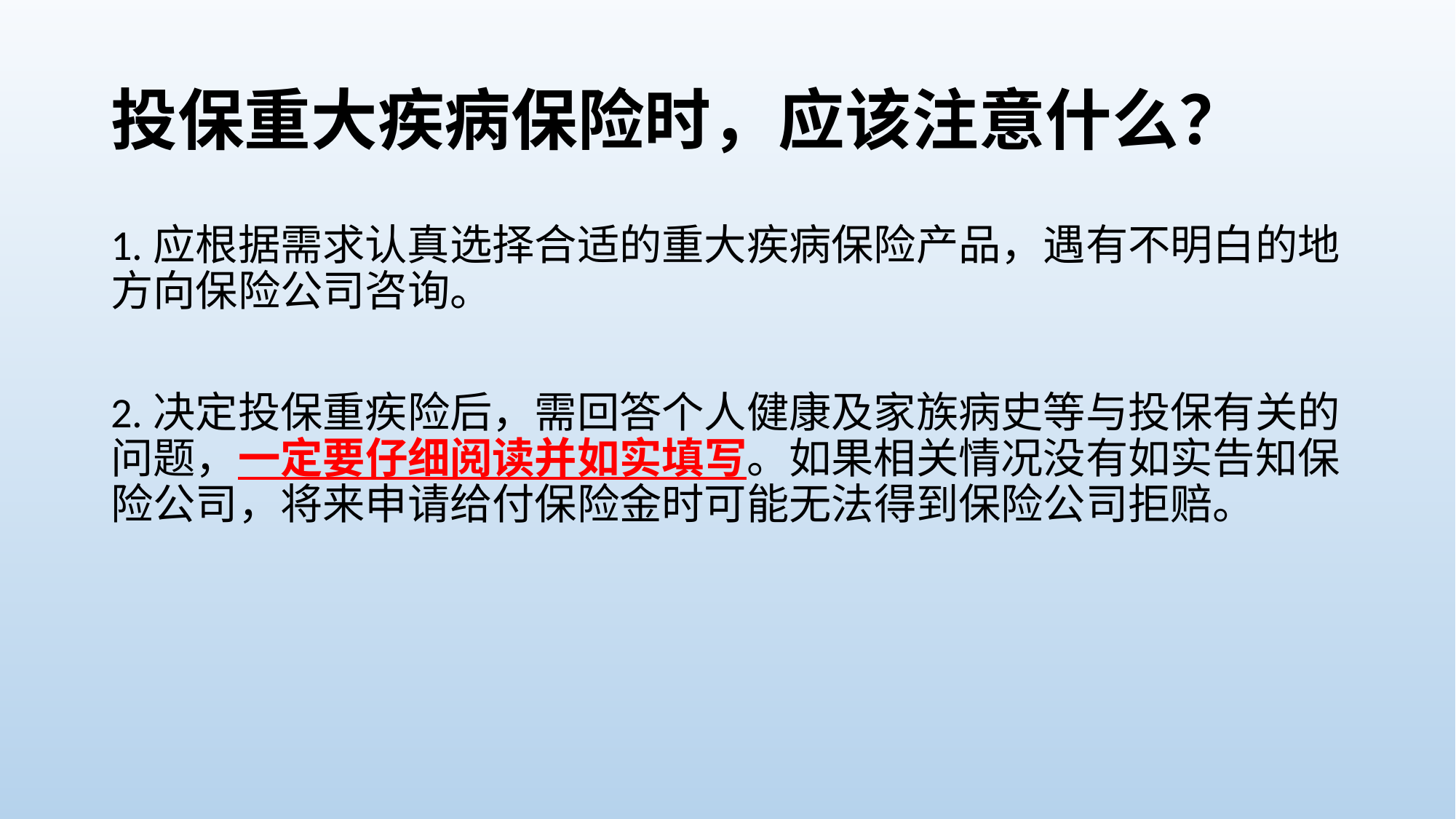

# 投保重大疾病保险时，应该注意什么？
1.应根据需求认真选择合适的重大疾病保险产品，遇有不明白的地方向保险公司咨询。

2.决定投保重疾险后，需回答个人健康及家族病史等与投保有关的问题，一定要仔细阅读并如实填写。如果相关情况没有如实告知保险公司，将来申请给付保险金时可能无法得到保险公司拒赔。